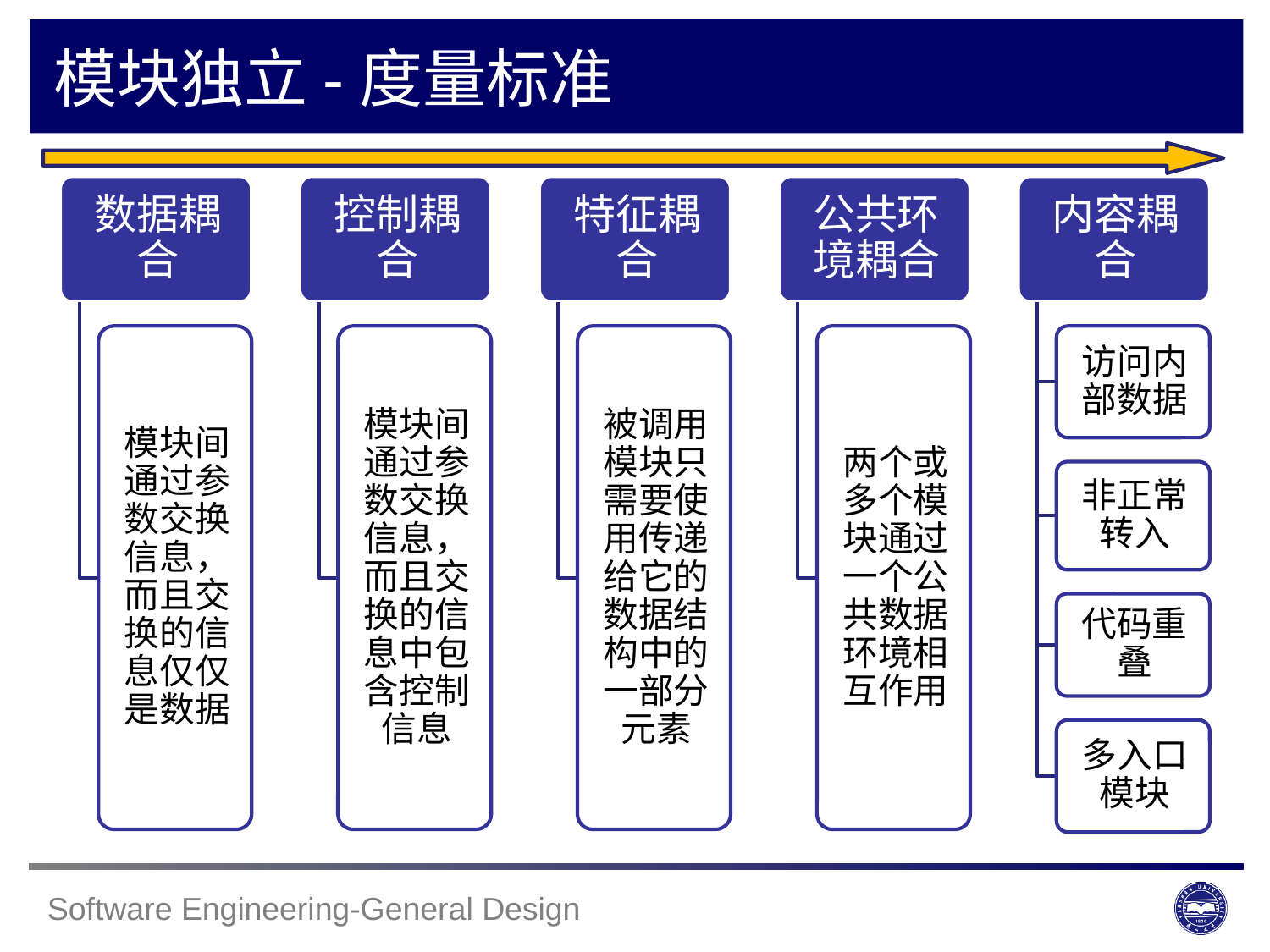

模块独立-度量标准

数据耦合
模块间通过参数交换信息，而且交换的信息仅仅是数据
控制耦合
模块间通过参数交换信息，而且交换的信息中包含控制信息
特征耦合
被调用模块只需要使用传递给它的数据结构中的一部分元素
公共环境耦合
两个或多个模块通过一个公共数据环境相互作用
内容耦合
访问内部数据
非正常转入
代码重叠
多入口模块